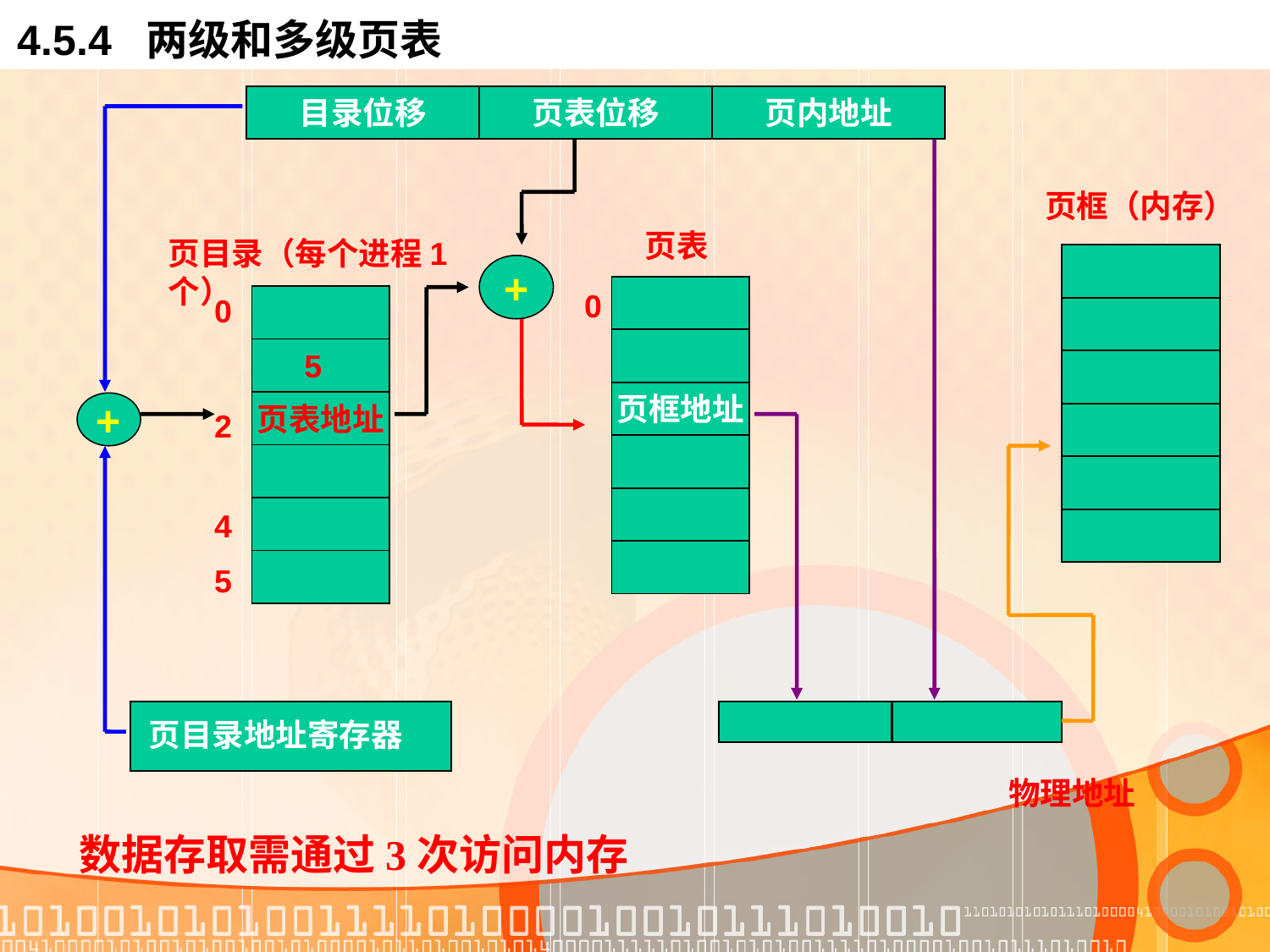

# 4.5.4  两级和多级页表
目录位移
页表位移
页内地址

页框（内存）

页表
页目录（每个进程1个）

+

页表地址

0
5
0

5
5
5
5
5
5
5
5
页框地址
+
2

4

页目录地址寄存器
物理地址
数据存取需通过3次访问内存